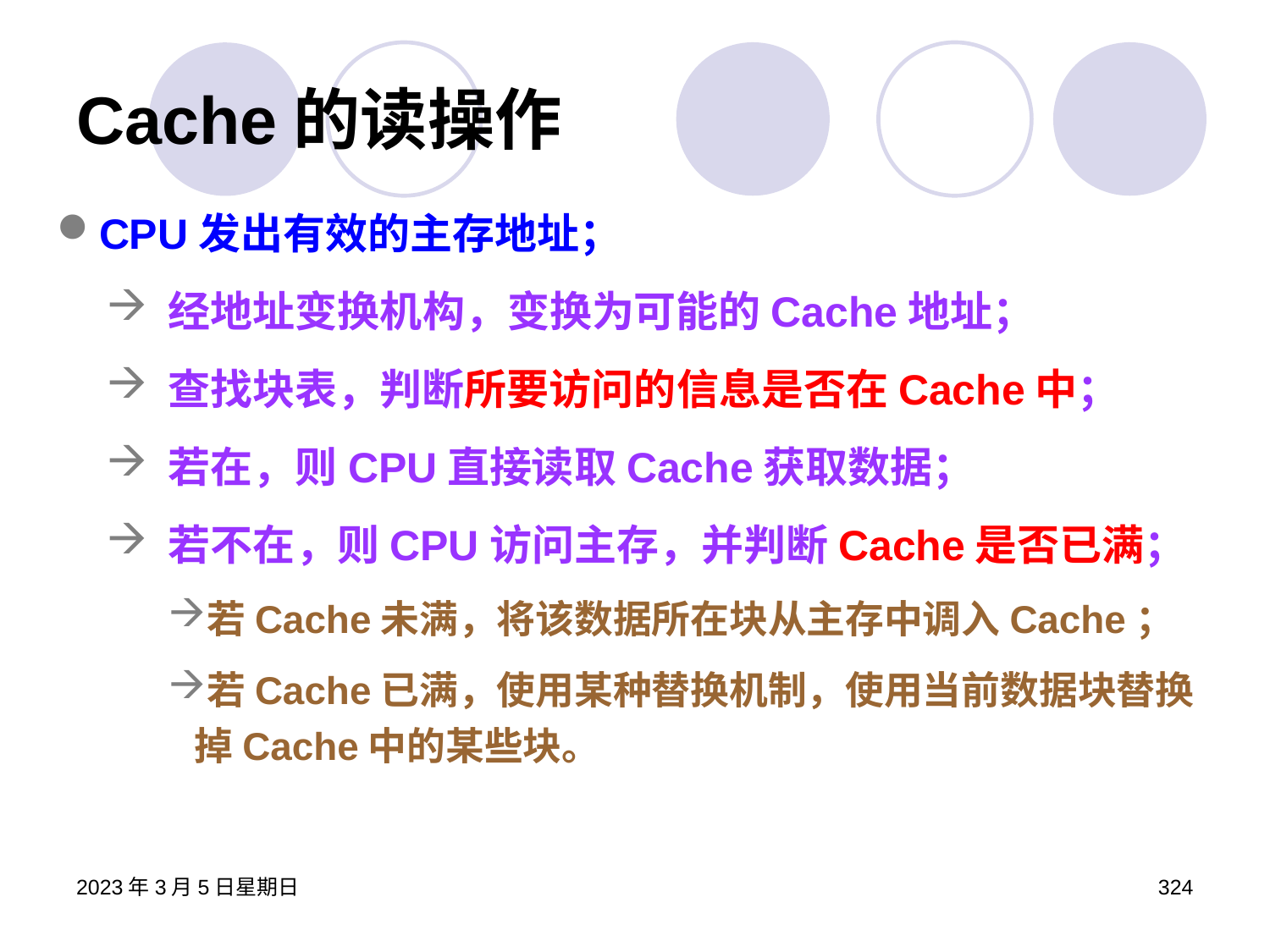

# Cache的读操作
CPU发出有效的主存地址；
 经地址变换机构，变换为可能的Cache地址；
 查找块表，判断所要访问的信息是否在Cache中；
 若在，则CPU直接读取Cache获取数据；
 若不在，则CPU访问主存，并判断Cache是否已满；
若Cache未满，将该数据所在块从主存中调入Cache；
若Cache已满，使用某种替换机制，使用当前数据块替换掉Cache中的某些块。
2023年3月5日星期日
324